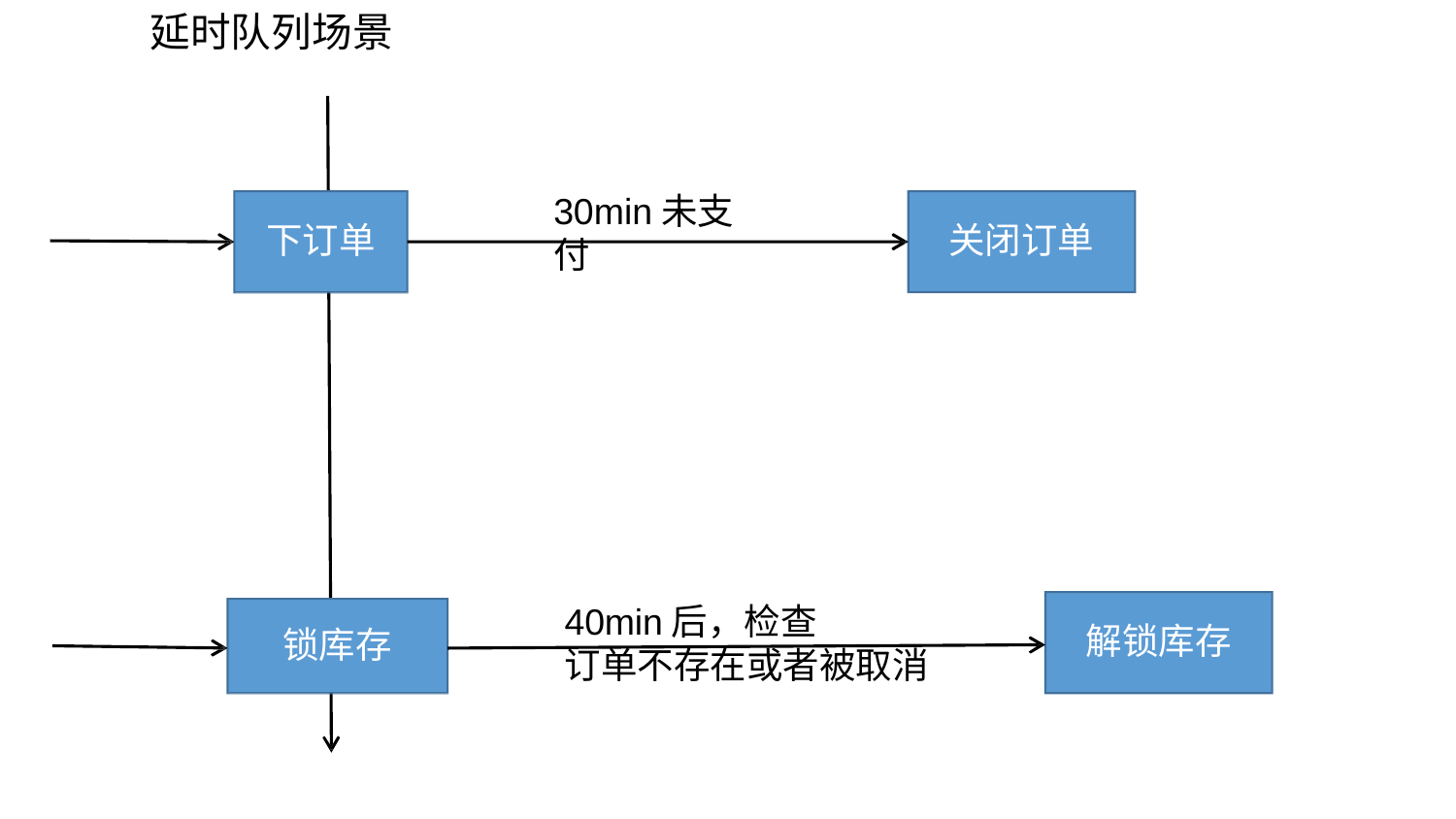

# 延时队列场景

30min未支付

下订单
关闭订单

解锁库存
40min后，检查
订单不存在或者被取消

锁库存